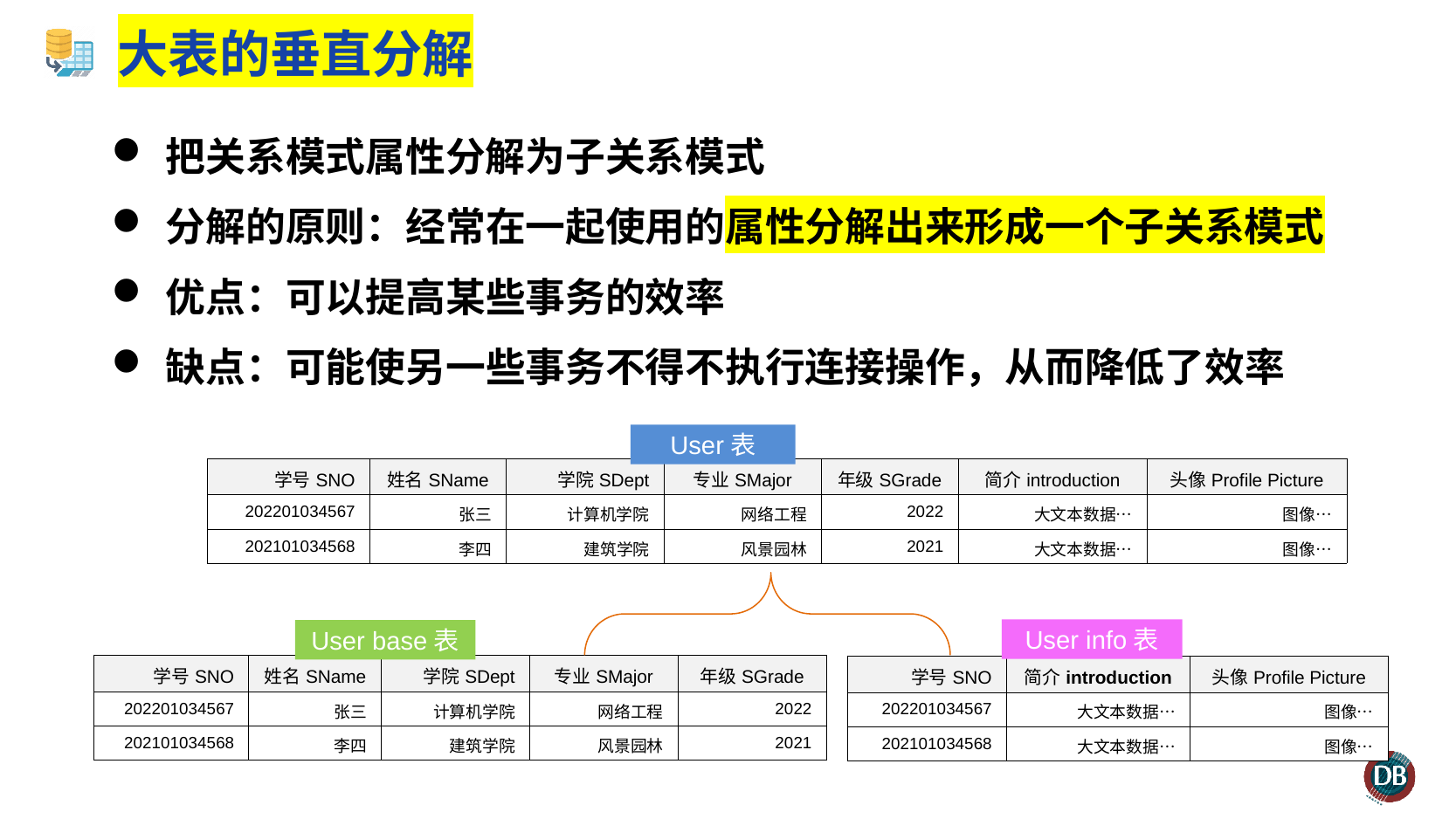

# 大表的垂直分解
把关系模式属性分解为子关系模式
分解的原则：经常在一起使用的属性分解出来形成一个子关系模式
优点：可以提高某些事务的效率
缺点：可能使另一些事务不得不执行连接操作，从而降低了效率
User表

| 学号SNO | 姓名SName | 学院SDept | 专业SMajor | 年级SGrade | 简介introduction | 头像Profile Picture |
| --- | --- | --- | --- | --- | --- | --- |
| 202201034567 | 张三 | 计算机学院 | 网络工程 | 2022 | 大文本数据… | 图像… |
| 202101034568 | 李四 | 建筑学院 | 风景园林 | 2021 | 大文本数据… | 图像… |
User info表
User base表
| 学号SNO | 姓名SName | 学院SDept | 专业SMajor | 年级SGrade |
| --- | --- | --- | --- | --- |
| 202201034567 | 张三 | 计算机学院 | 网络工程 | 2022 |
| 202101034568 | 李四 | 建筑学院 | 风景园林 | 2021 |
| 学号SNO | 简介introduction | 头像Profile Picture |
| --- | --- | --- |
| 202201034567 | 大文本数据… | 图像… |
| 202101034568 | 大文本数据… | 图像… |